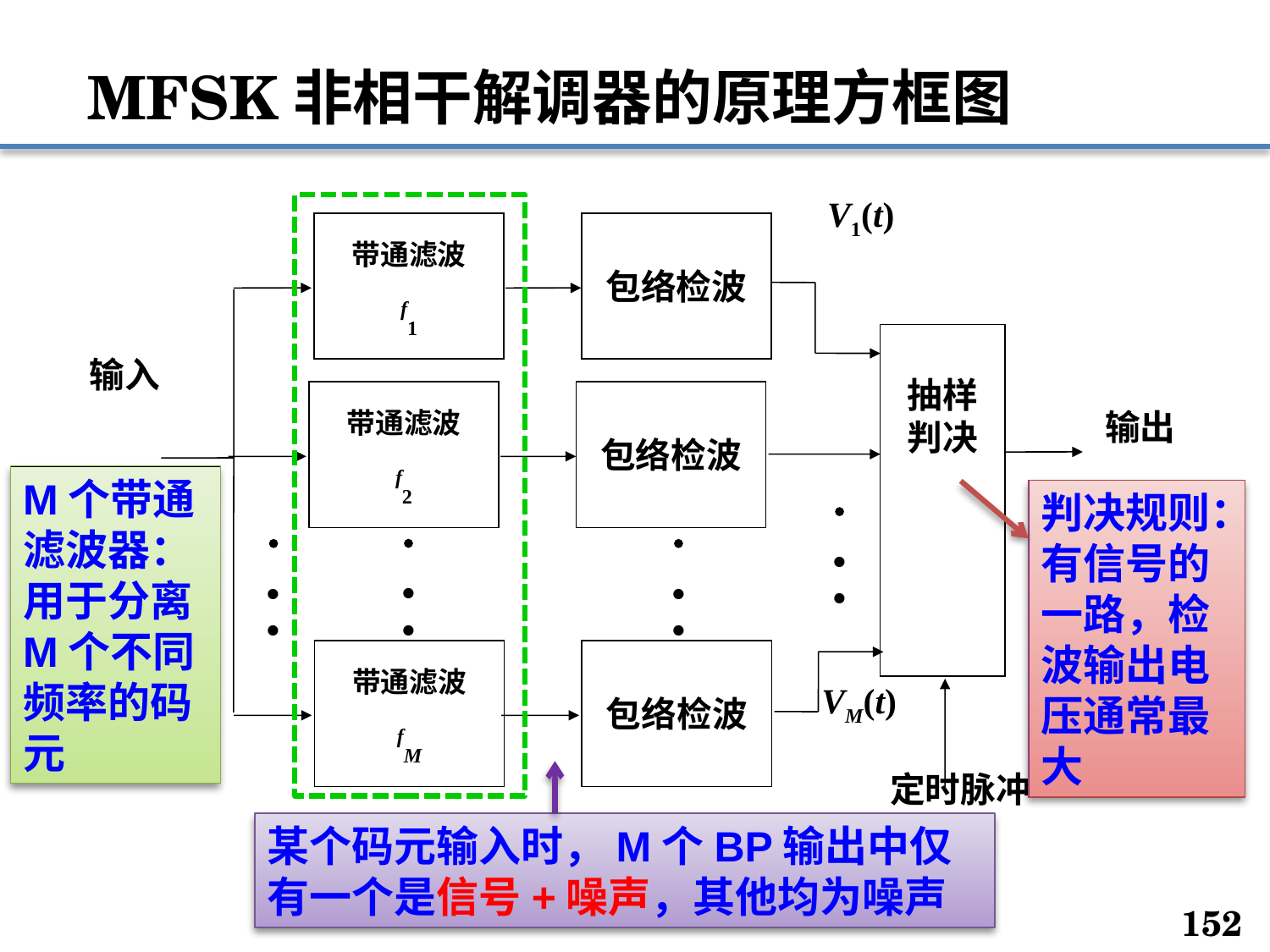

# MFSK非相干解调器的原理方框图
V1(t)
带通滤波
f1

包络检波

抽样
判决
输入
带通滤波
f2

包络检波
输出

⋅
.
.
⋅
.
.
⋅
.
.
⋅
.
.
带通滤波
fM

包络检波

VM(t)

定时脉冲

M个带通滤波器：用于分离M个不同频率的码元
判决规则：有信号的一路，检波输出电压通常最大
某个码元输入时，M个BP输出中仅有一个是信号+噪声，其他均为噪声
152